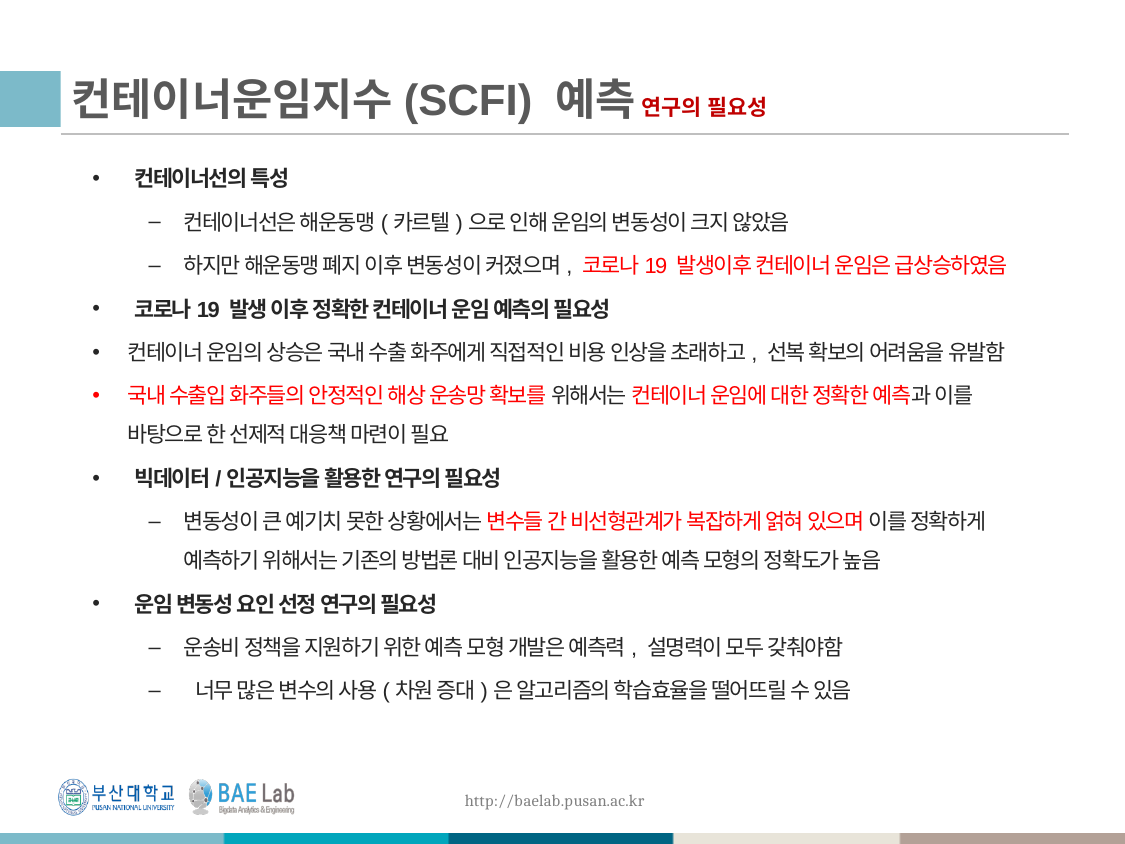

# 컨테이너운임지수(SCFI) 예측 연구의 필요성
컨테이너선의 특성
컨테이너선은 해운동맹(카르텔)으로 인해 운임의 변동성이 크지 않았음
하지만 해운동맹 폐지 이후 변동성이 커졌으며, 코로나19 발생이후 컨테이너 운임은 급상승하였음
코로나19 발생 이후 정확한 컨테이너 운임 예측의 필요성
컨테이너 운임의 상승은 국내 수출 화주에게 직접적인 비용 인상을 초래하고, 선복 확보의 어려움을 유발함
국내 수출입 화주들의 안정적인 해상 운송망 확보를 위해서는 컨테이너 운임에 대한 정확한 예측과 이를 바탕으로 한 선제적 대응책 마련이 필요
빅데이터/인공지능을 활용한 연구의 필요성
변동성이 큰 예기치 못한 상황에서는 변수들 간 비선형관계가 복잡하게 얽혀 있으며 이를 정확하게 예측하기 위해서는 기존의 방법론 대비 인공지능을 활용한 예측 모형의 정확도가 높음
운임 변동성 요인 선정 연구의 필요성
운송비 정책을 지원하기 위한 예측 모형 개발은 예측력, 설명력이 모두 갖춰야함
 너무 많은 변수의 사용(차원 증대)은 알고리즘의 학습효율을 떨어뜨릴 수 있음